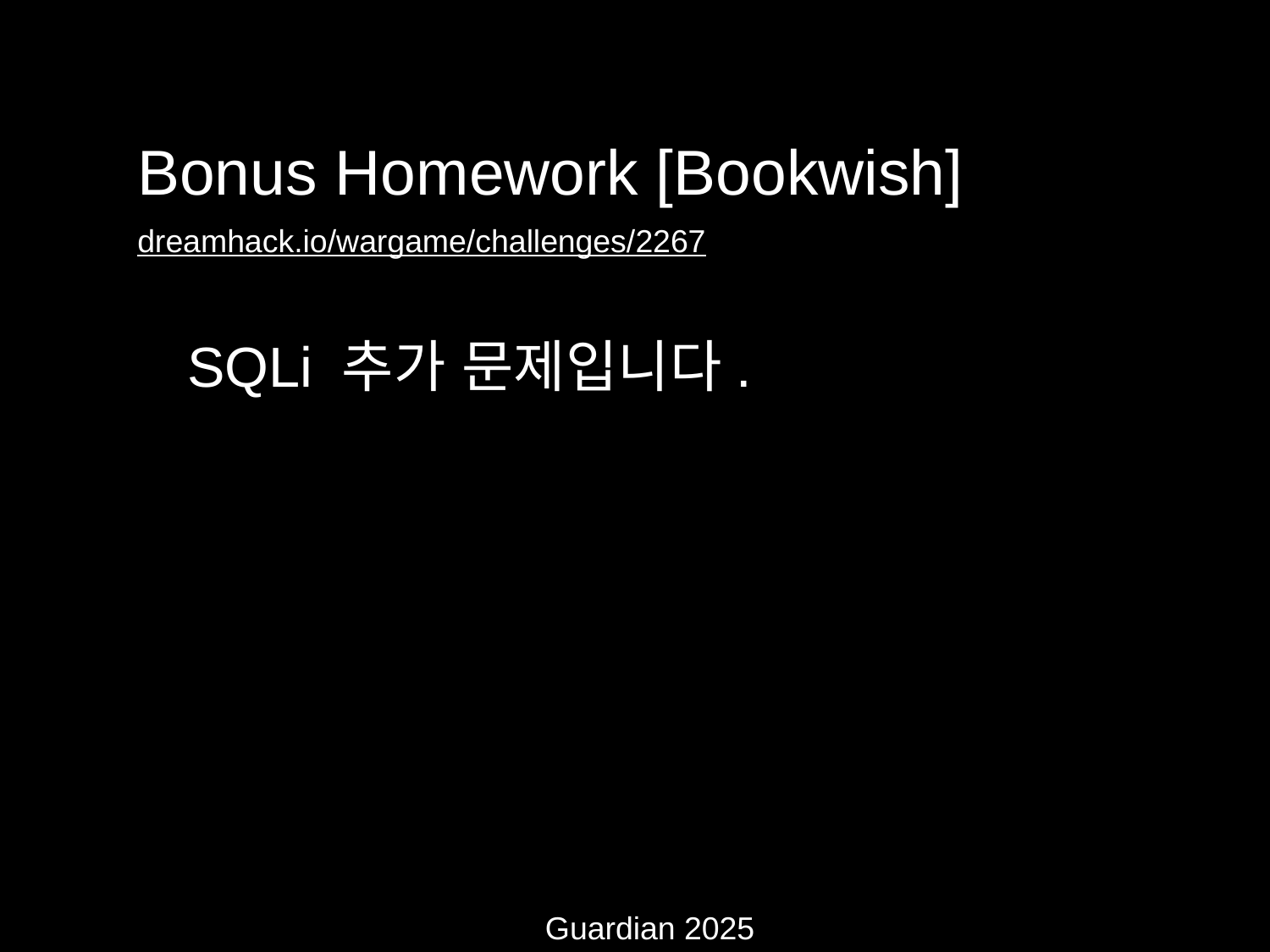

Bonus Homework [Bookwish]
dreamhack.io/wargame/challenges/2267
SQLi 추가 문제입니다.